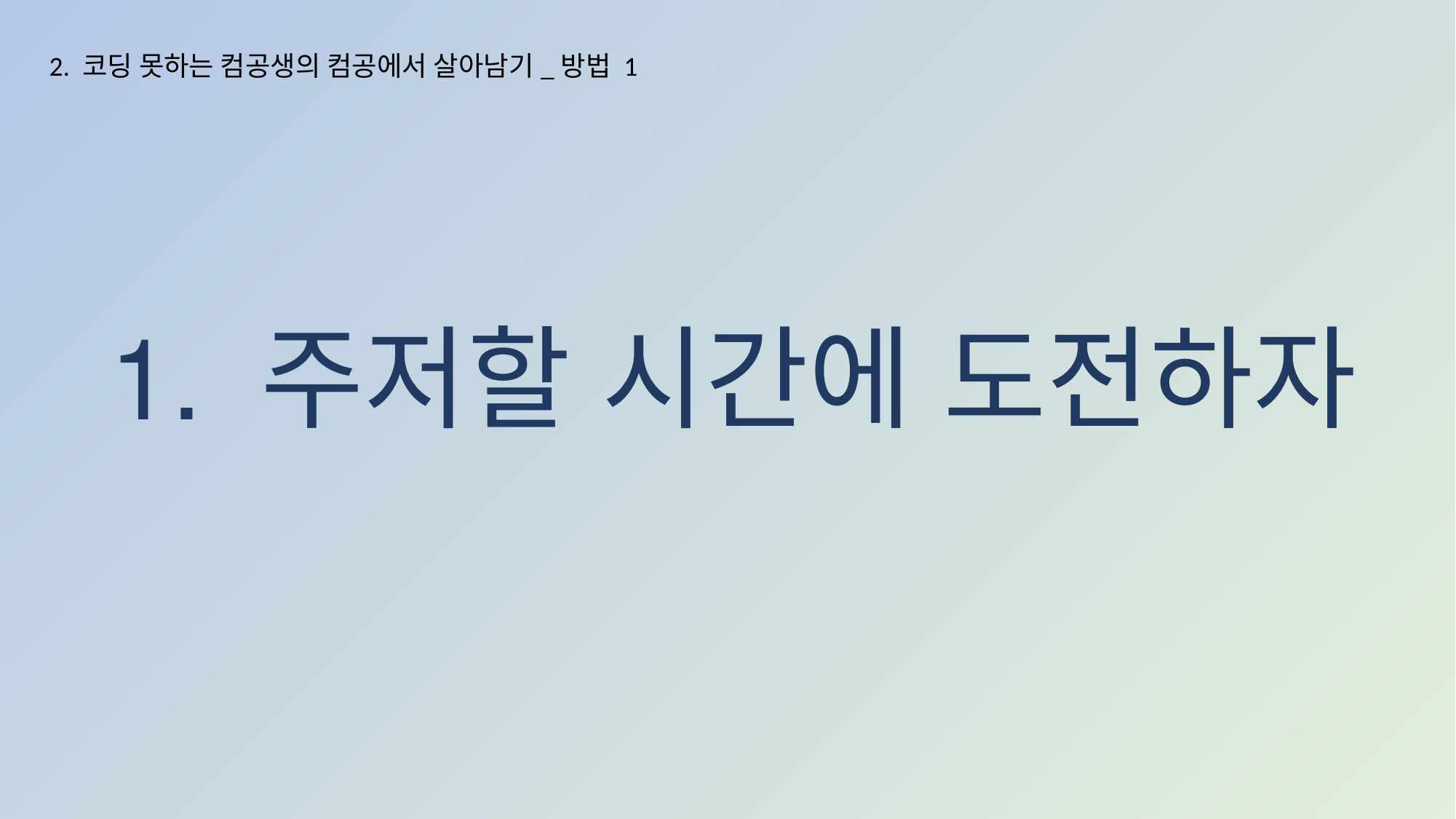

2. 코딩 못하는 컴공생의 컴공에서 살아남기_방법 1
1. 주저할 시간에 도전하자